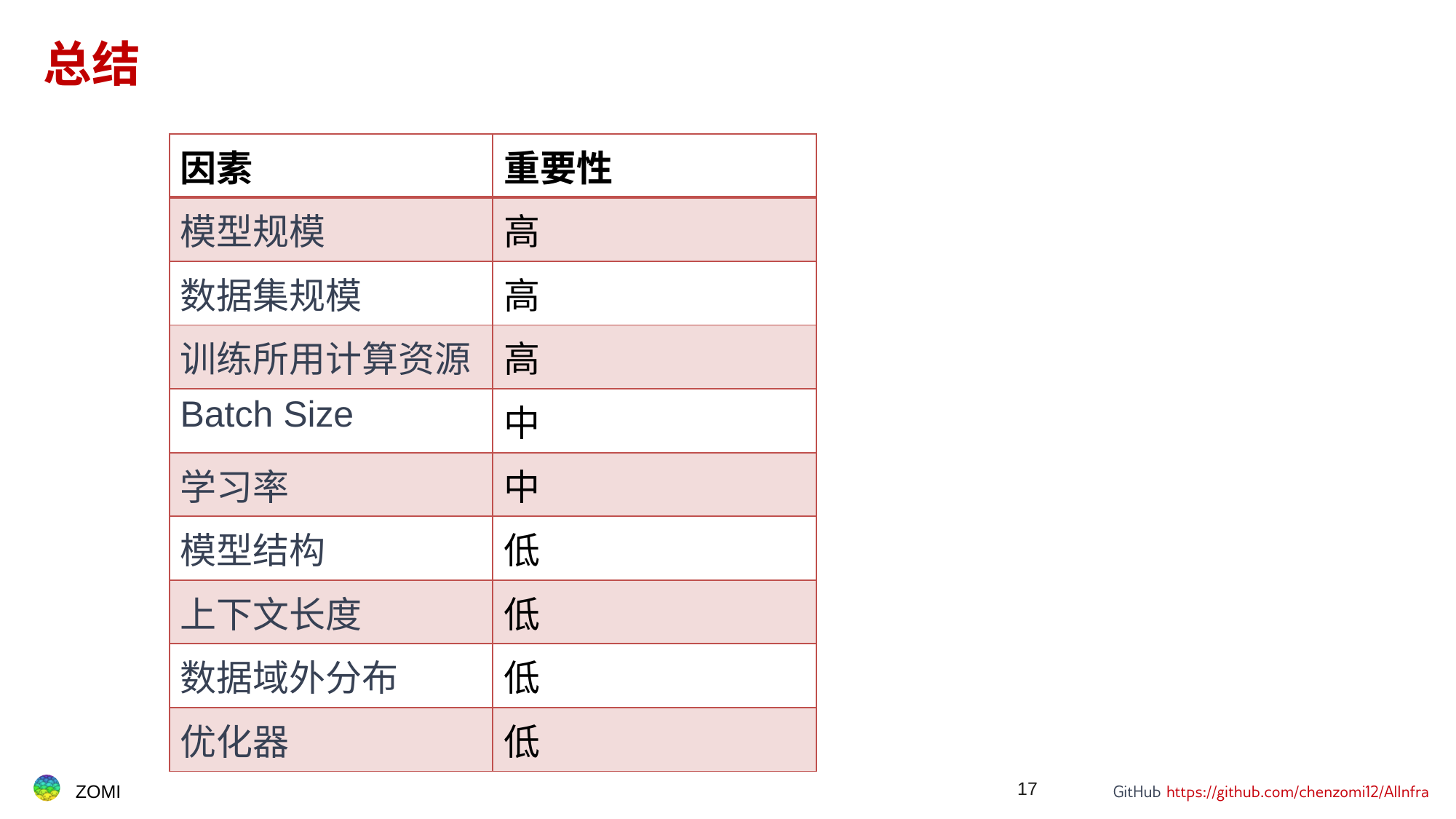

# 总结
| 因素 | 重要性 |
| --- | --- |
| 模型规模 | 高 |
| 数据集规模 | 高 |
| 训练所用计算资源 | 高 |
| Batch Size | 中 |
| 学习率 | 中 |
| 模型结构 | 低 |
| 上下文长度 | 低 |
| 数据域外分布 | 低 |
| 优化器 | 低 |